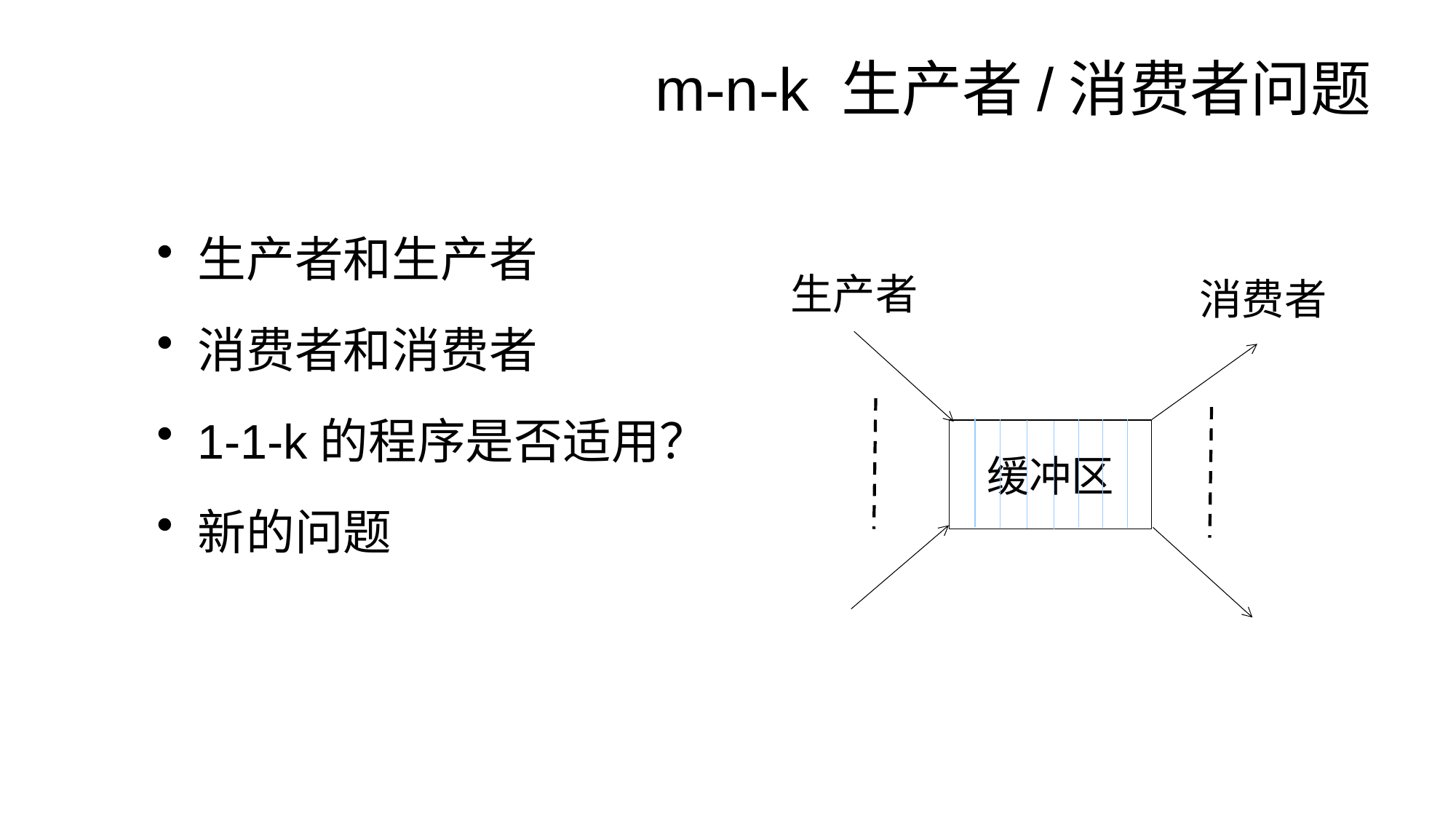

# m-n-k 生产者/消费者问题
生产者和生产者
消费者和消费者
1-1-k的程序是否适用？
新的问题
生产者
消费者
缓冲区